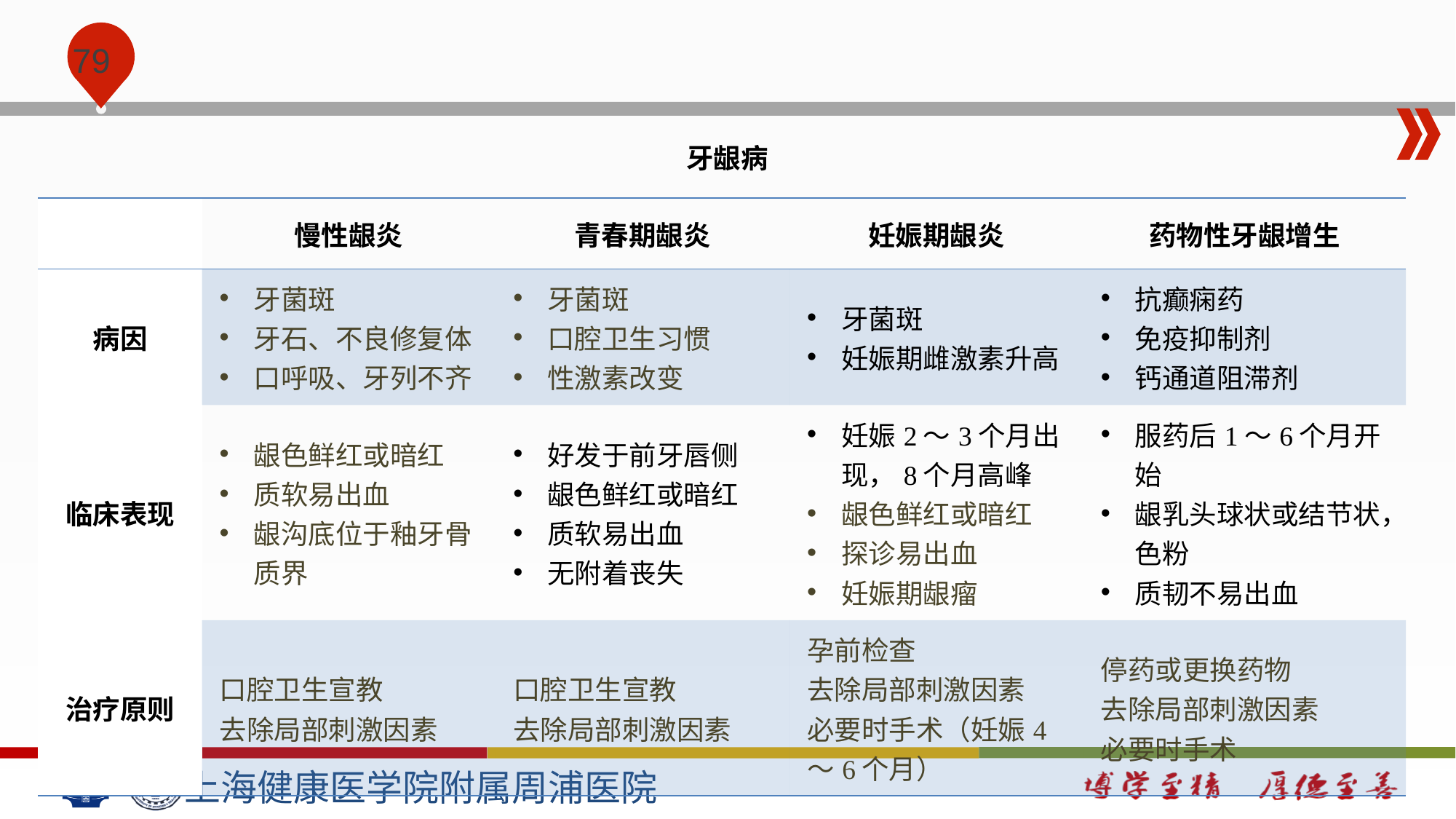

#
牙龈病
|  | 慢性龈炎 | 青春期龈炎 | 妊娠期龈炎 | 药物性牙龈增生 |
| --- | --- | --- | --- | --- |
| 病因 | 牙菌斑 牙石、不良修复体 口呼吸、牙列不齐 | 牙菌斑 口腔卫生习惯 性激素改变 | 牙菌斑 妊娠期雌激素升高 | 抗癫痫药 免疫抑制剂 钙通道阻滞剂 |
| 临床表现 | 龈色鲜红或暗红 质软易出血 龈沟底位于釉牙骨质界 | 好发于前牙唇侧 龈色鲜红或暗红 质软易出血 无附着丧失 | 妊娠2～3个月出现，8个月高峰 龈色鲜红或暗红 探诊易出血 妊娠期龈瘤 | 服药后1～6个月开始 龈乳头球状或结节状，色粉 质韧不易出血 |
| 治疗原则 | 口腔卫生宣教 去除局部刺激因素 | 口腔卫生宣教 去除局部刺激因素 | 孕前检查 去除局部刺激因素 必要时手术（妊娠4～6个月） | 停药或更换药物 去除局部刺激因素 必要时手术 |